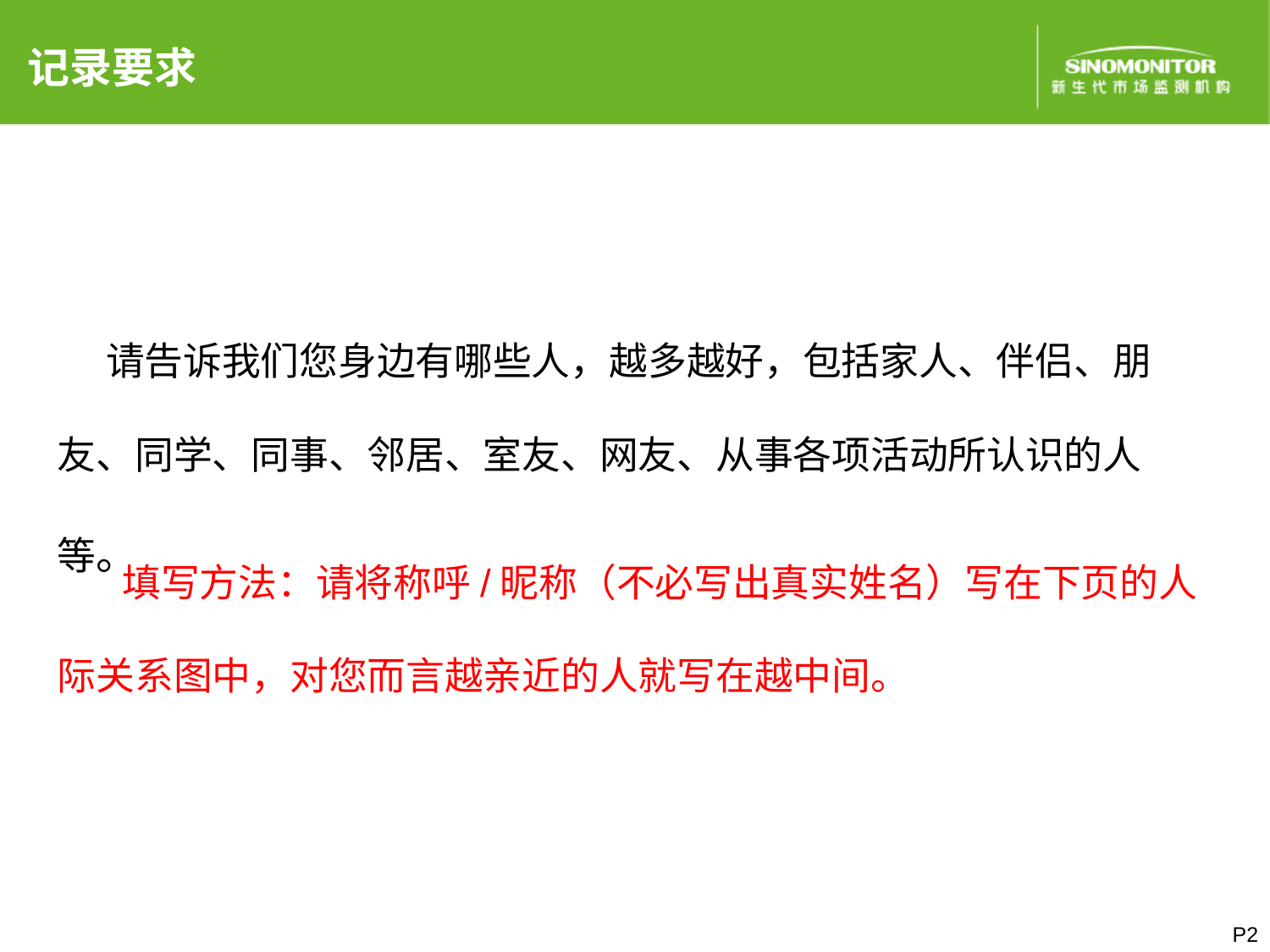

记录要求
    请告诉我们您身边有哪些人，越多越好，包括家人、伴侣、朋友、同学、同事、邻居、室友、网友、从事各项活动所认识的人等。
       填写方法：请将称呼/昵称（不必写出真实姓名）写在下页的人际关系图中，对您而言越亲近的人就写在越中间。
P2